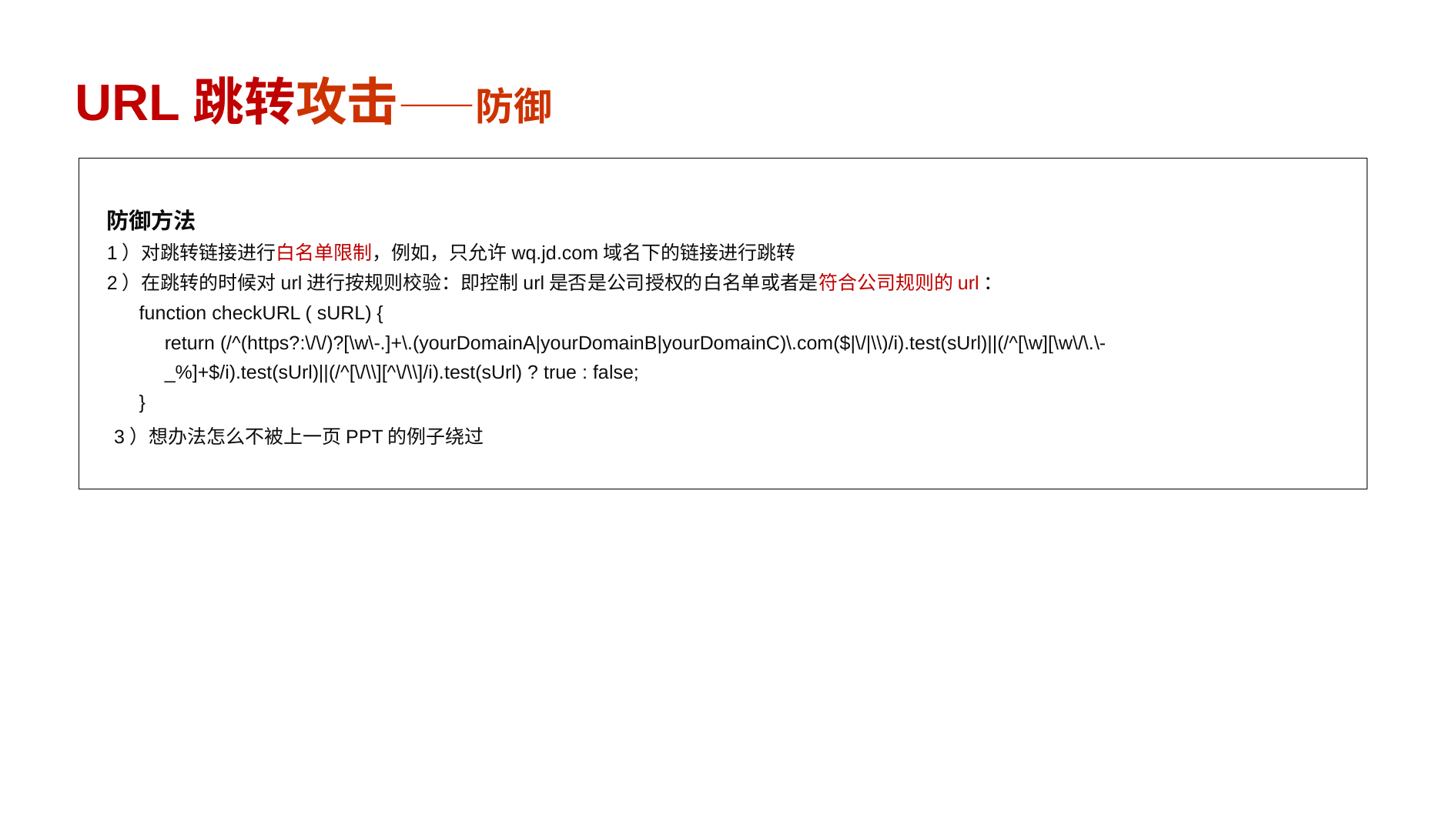

URL跳转攻击——防御

  防御方法
   1）对跳转链接进行白名单限制，例如，只允许wq.jd.com域名下的链接进行跳转
   2）在跳转的时候对url进行按规则校验：即控制url是否是公司授权的白名单或者是符合公司规则的url：
         function checkURL ( sURL) {
   return (/^(https?:\/\/)?[\w\-.]+\.(yourDomainA|yourDomainB|yourDomainC)\.com($|\/|\\)/i).test(sUrl)||(/^[\w][\w\/\.\-
   _%]+$/i).test(sUrl)||(/^[\/\\][^\/\\]/i).test(sUrl) ? true : false;
         }
    3）想办法怎么不被上一页PPT的例子绕过